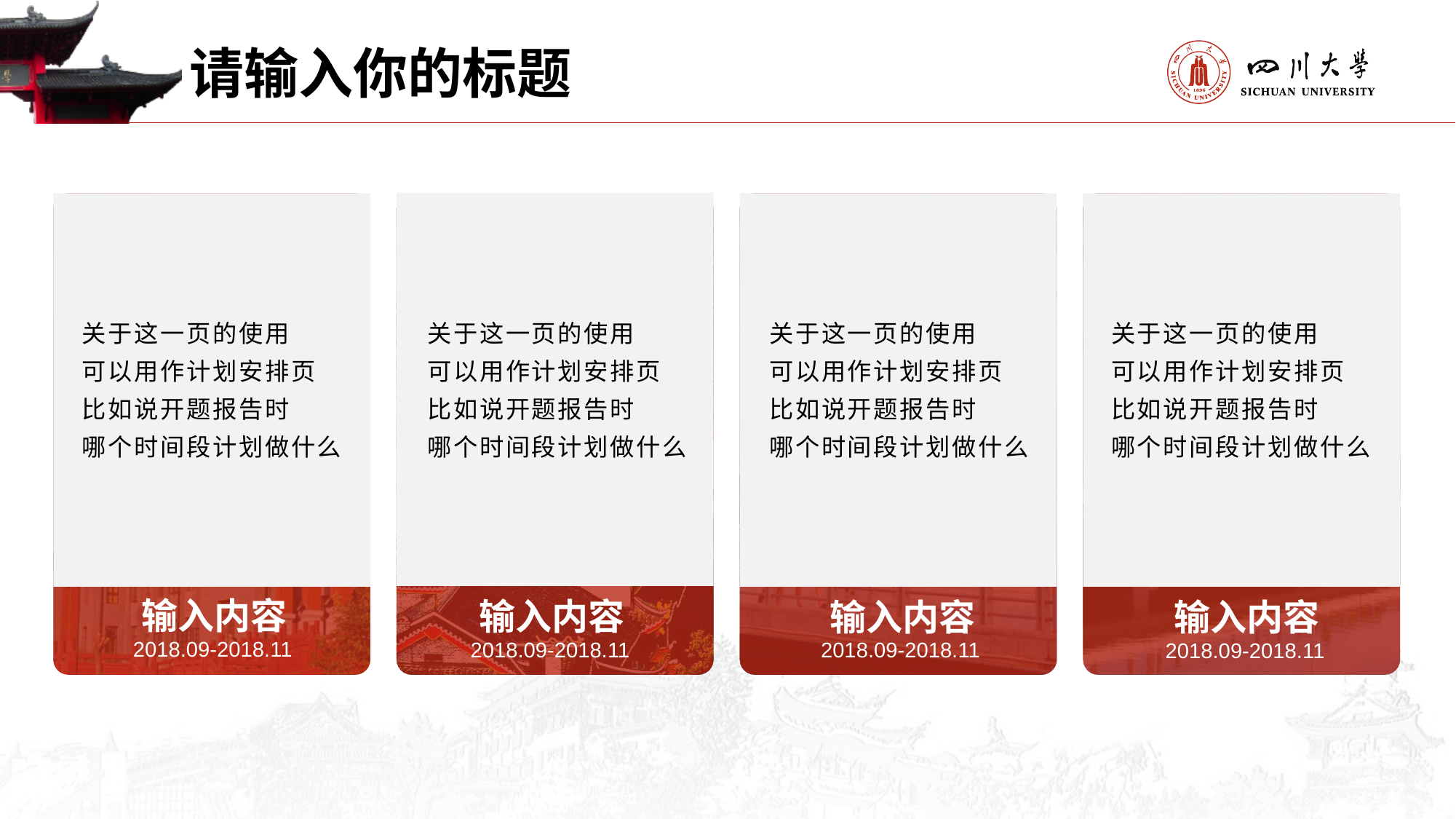

请输入你的标题

关于这一页的使用
可以用作计划安排页
比如说开题报告时
哪个时间段计划做什么

关于这一页的使用
可以用作计划安排页
比如说开题报告时
哪个时间段计划做什么

关于这一页的使用
可以用作计划安排页
比如说开题报告时
哪个时间段计划做什么

关于这一页的使用
可以用作计划安排页
比如说开题报告时
哪个时间段计划做什么

输入内容
2018.09-2018.11
输入内容
2018.09-2018.11
输入内容
2018.09-2018.11
输入内容
2018.09-2018.11